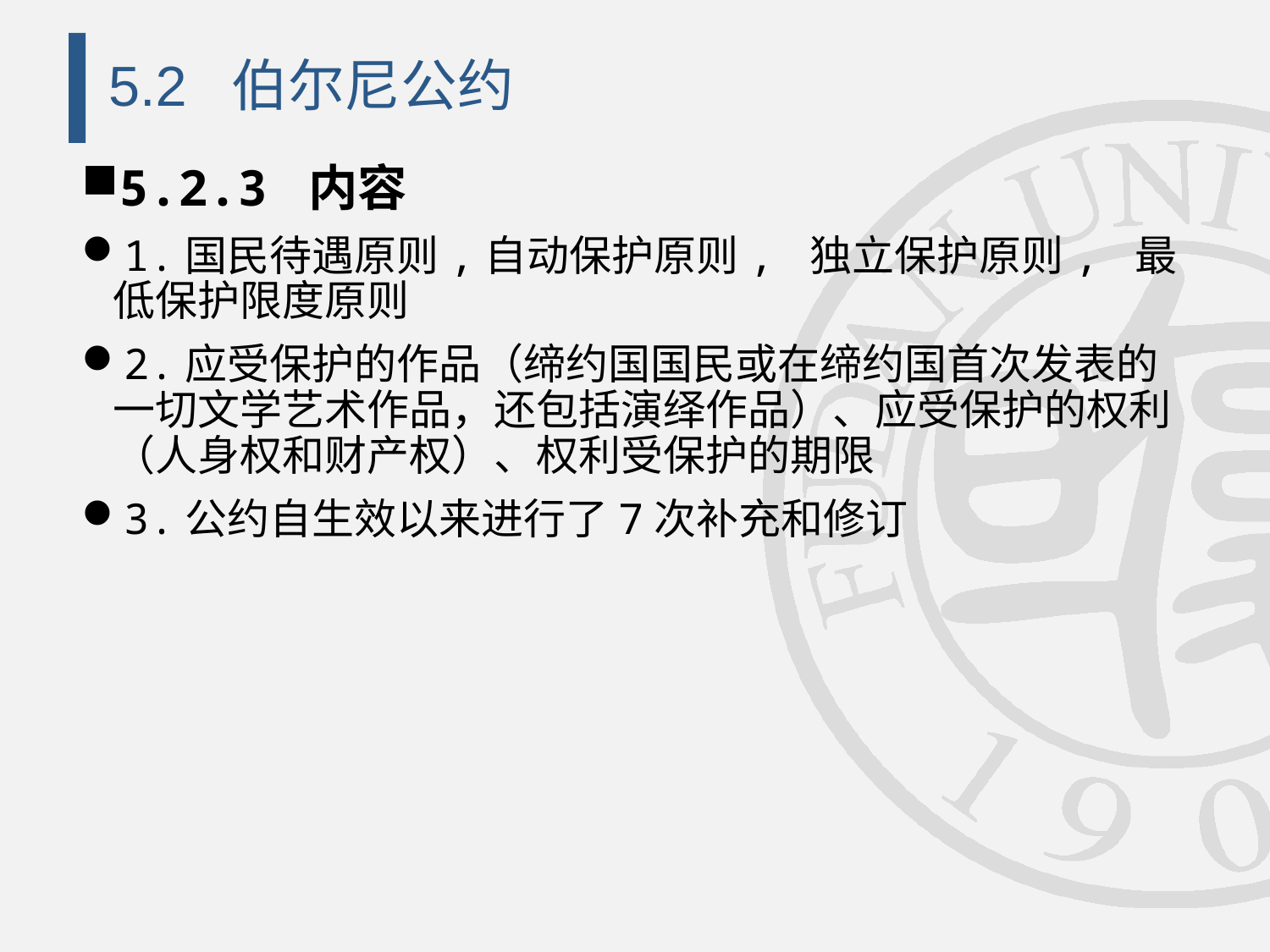

# 5.2  伯尔尼公约
5.2.3 内容
1.国民待遇原则,自动保护原则, 独立保护原则, 最低保护限度原则
2.应受保护的作品（缔约国国民或在缔约国首次发表的一切文学艺术作品，还包括演绎作品）、应受保护的权利（人身权和财产权）、权利受保护的期限
3.公约自生效以来进行了7次补充和修订